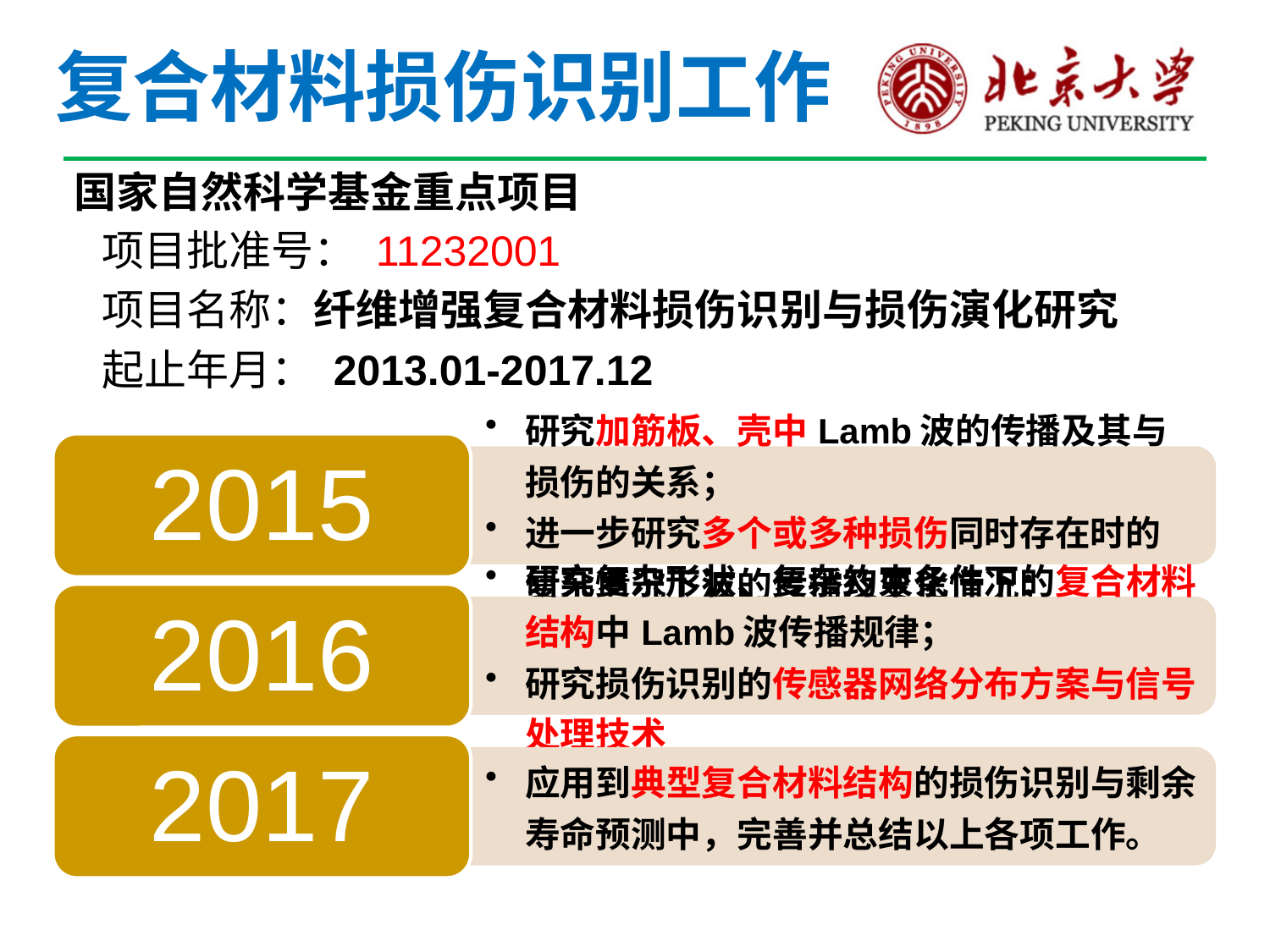

# 复合材料损伤识别工作
  国家自然科学基金重点项目
     项目批准号： 11232001
     项目名称：纤维增强复合材料损伤识别与损伤演化研究
     起止年月： 2013.01-2017.12

2015
研究加筋板、壳中Lamb波的传播及其与损伤的关系；
2016
2017
应用到典型复合材料结构的损伤识别与剩余寿命预测中，完善并总结以上各项工作。
研究损伤识别的传感器网络分布方案与信号处理技术